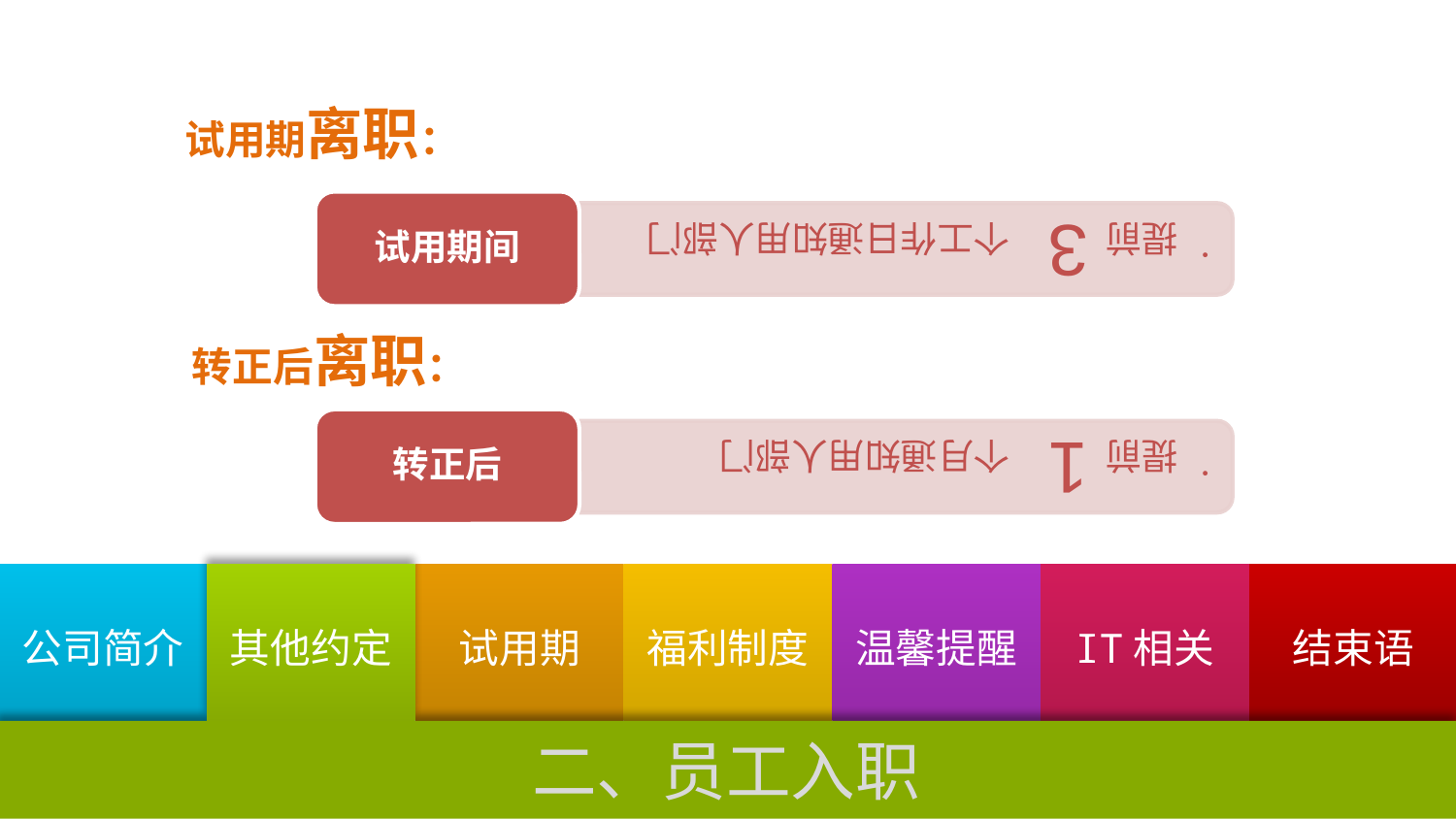

试用期离职：
  提前 3 个工作日通知用人部门
试用期间
转正后离职：
  提前 1 个月通知用人部门
转正后

结束语
温馨提醒
IT相关
公司简介
其他约定
试用期
福利制度

二、员工入职